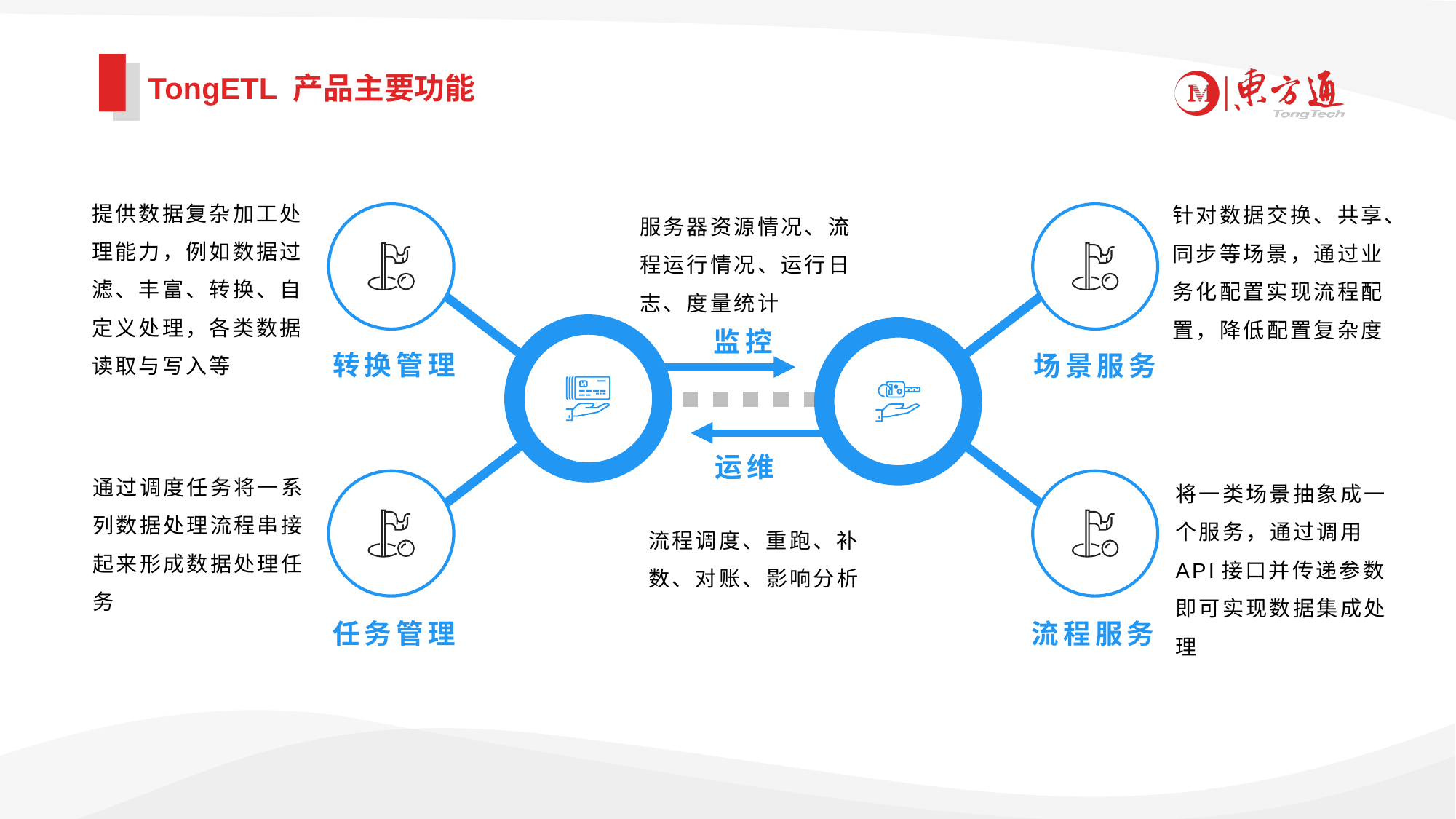

TongETL 产品主要功能
服务器资源情况、流程运行情况、运行日志、度量统计

针对数据交换、共享、同步等场景，通过业务化配置实现流程配置，降低配置复杂度
提供数据复杂加工处理能力，例如数据过滤、丰富、转换、自定义处理，各类数据读取与写入等

监控

转换管理
场景服务

运维

通过调度任务将一系列数据处理流程串接起来形成数据处理任务
流程调度、重跑、补数、对账、影响分析
将一类场景抽象成一个服务，通过调用API接口并传递参数即可实现数据集成处理

任务管理
流程服务